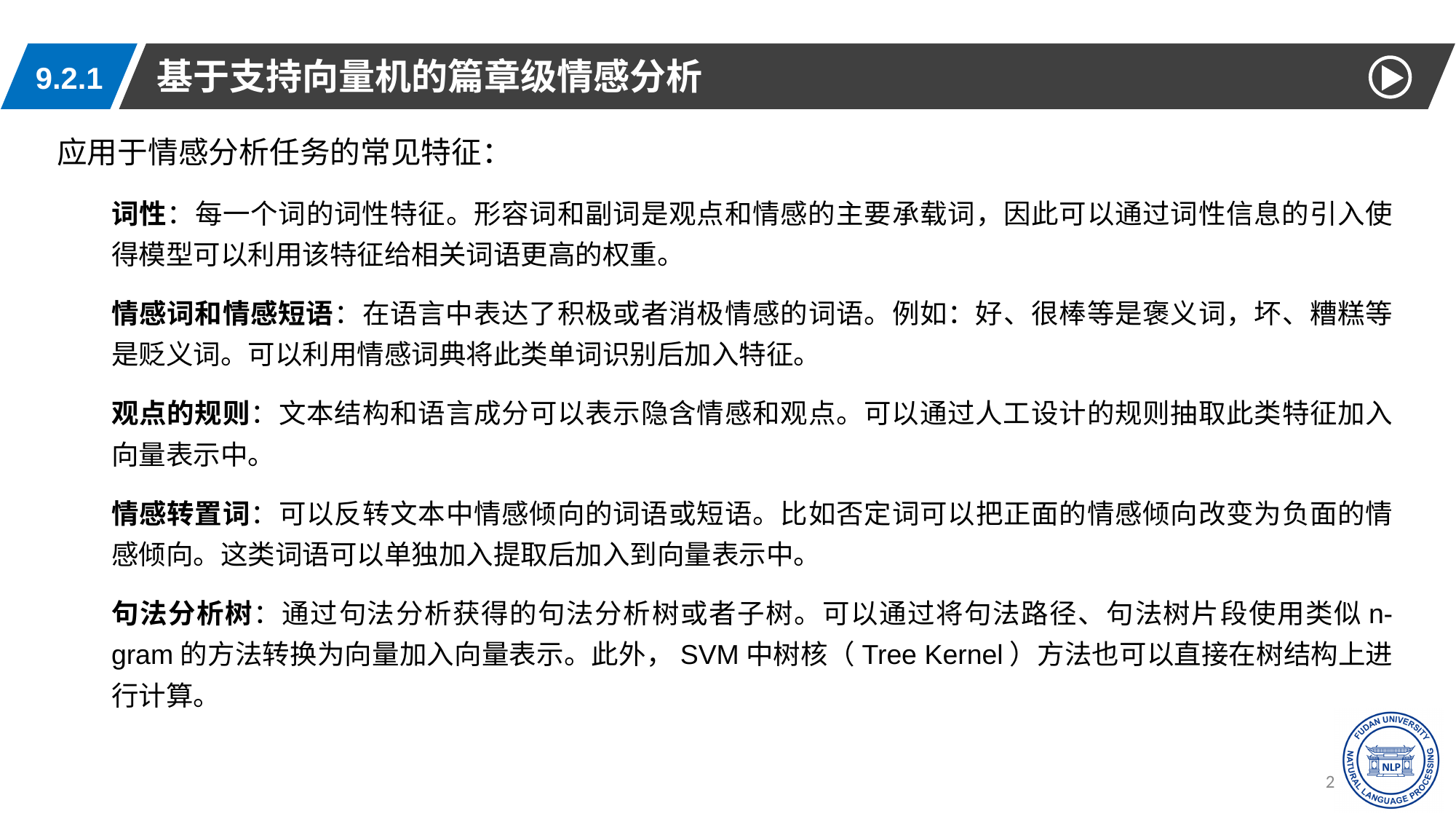

基于支持向量机的篇章级情感分析
9.2.1

应用于情感分析任务的常见特征：
词性：每一个词的词性特征。形容词和副词是观点和情感的主要承载词，因此可以通过词性信息的引入使得模型可以利用该特征给相关词语更高的权重。
情感词和情感短语：在语言中表达了积极或者消极情感的词语。例如：好、很棒等是褒义词，坏、糟糕等是贬义词。可以利用情感词典将此类单词识别后加入特征。
观点的规则：文本结构和语言成分可以表示隐含情感和观点。可以通过人工设计的规则抽取此类特征加入向量表示中。
情感转置词：可以反转文本中情感倾向的词语或短语。比如否定词可以把正面的情感倾向改变为负面的情感倾向。这类词语可以单独加入提取后加入到向量表示中。
句法分析树：通过句法分析获得的句法分析树或者子树。可以通过将句法路径、句法树片段使用类似n-gram的方法转换为向量加入向量表示。此外，SVM中树核（Tree Kernel）方法也可以直接在树结构上进行计算。
24